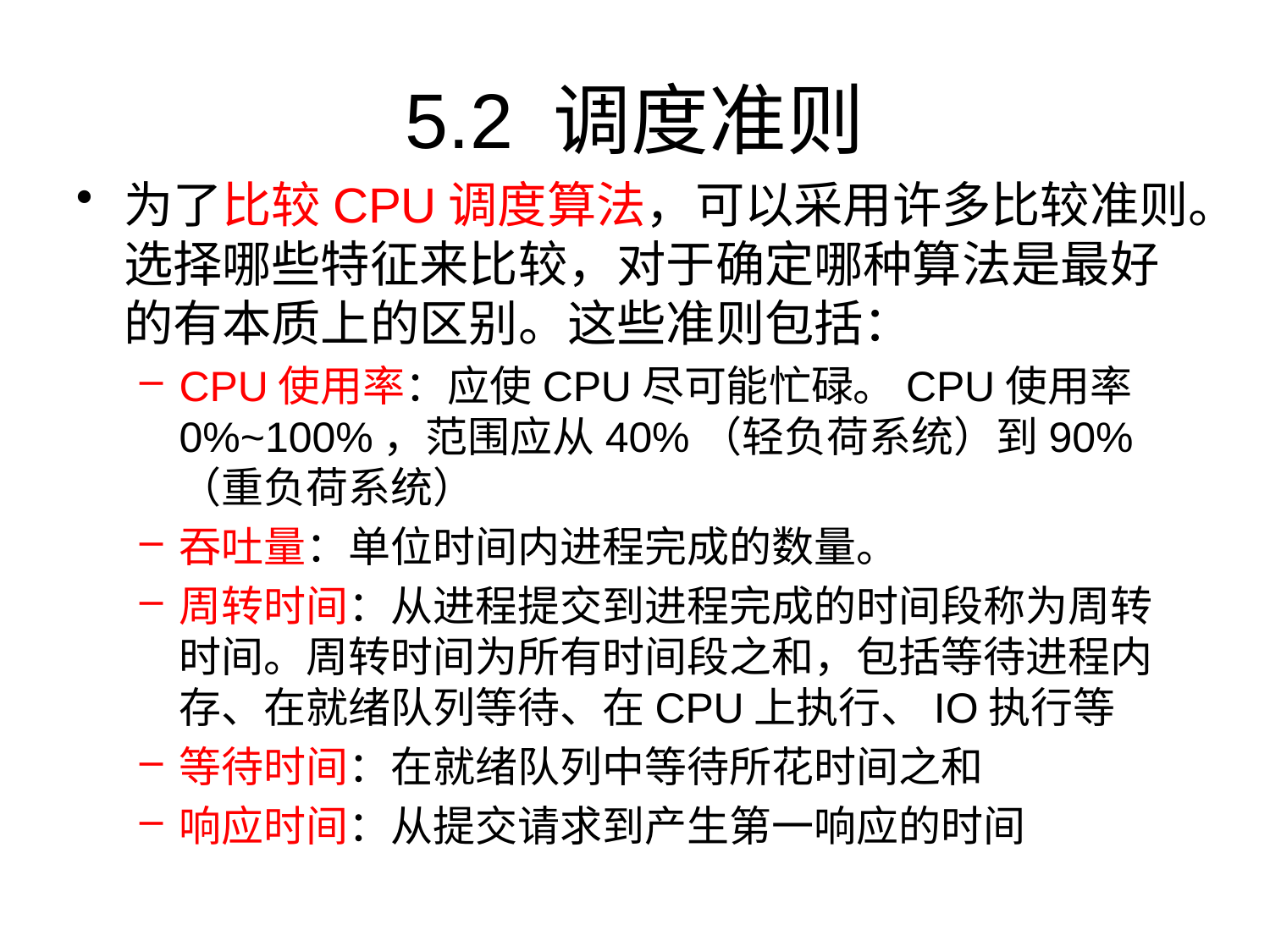

# 5.2 调度准则
为了比较CPU调度算法，可以采用许多比较准则。选择哪些特征来比较，对于确定哪种算法是最好的有本质上的区别。这些准则包括：
CPU使用率：应使CPU尽可能忙碌。CPU使用率0%~100%，范围应从40%（轻负荷系统）到90%（重负荷系统）
吞吐量：单位时间内进程完成的数量。
周转时间：从进程提交到进程完成的时间段称为周转时间。周转时间为所有时间段之和，包括等待进程内存、在就绪队列等待、在CPU上执行、IO执行等
等待时间：在就绪队列中等待所花时间之和
响应时间：从提交请求到产生第一响应的时间